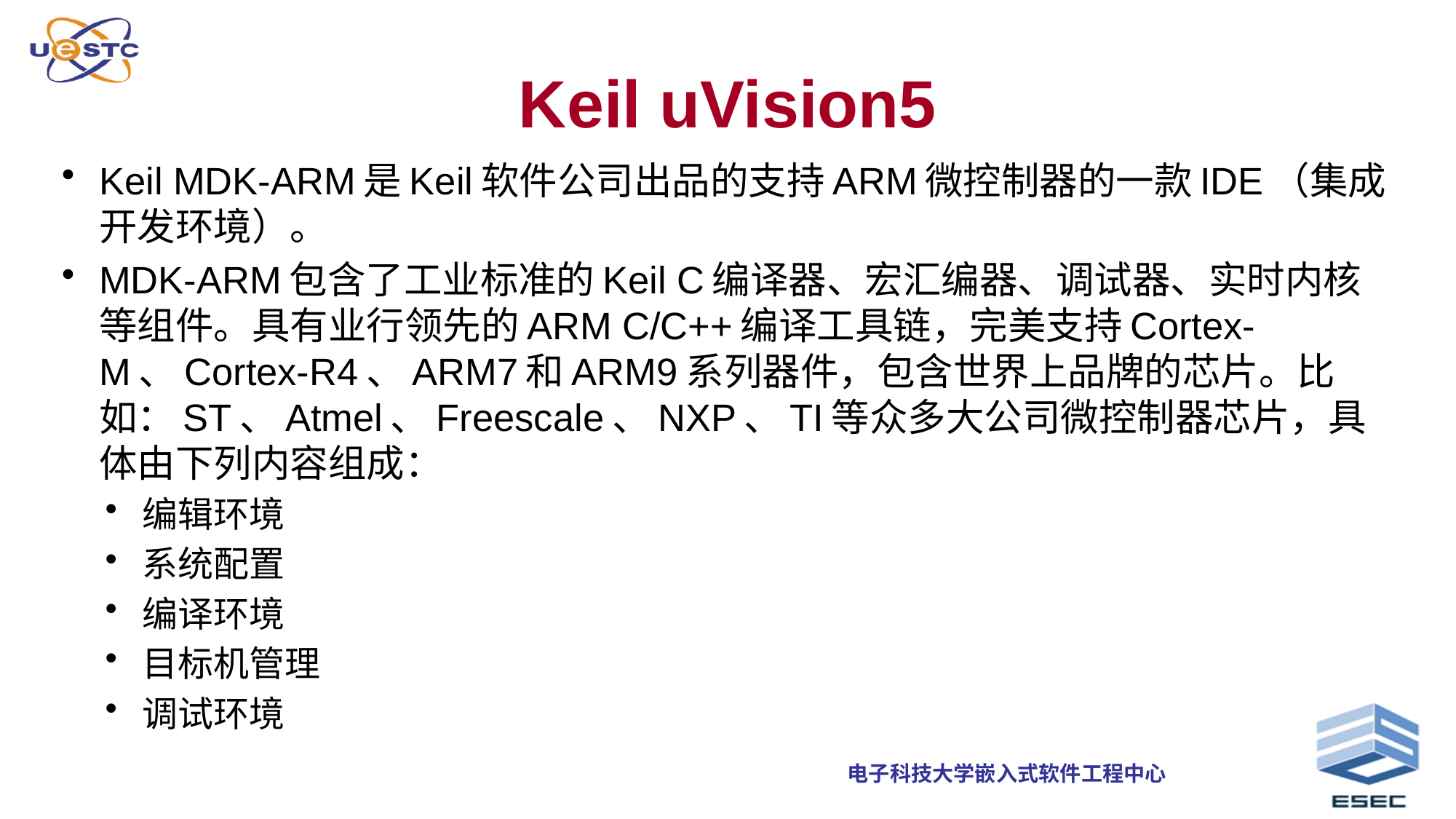

# Keil uVision5
Keil MDK-ARM是Keil软件公司出品的支持ARM微控制器的一款IDE（集成开发环境）。
MDK-ARM包含了工业标准的Keil C编译器、宏汇编器、调试器、实时内核等组件。具有业行领先的ARM C/C++编译工具链，完美支持Cortex-M、Cortex-R4、ARM7和ARM9系列器件，包含世界上品牌的芯片。比如：ST、Atmel、Freescale、NXP、TI等众多大公司微控制器芯片，具体由下列内容组成：
编辑环境
系统配置
编译环境
目标机管理
调试环境